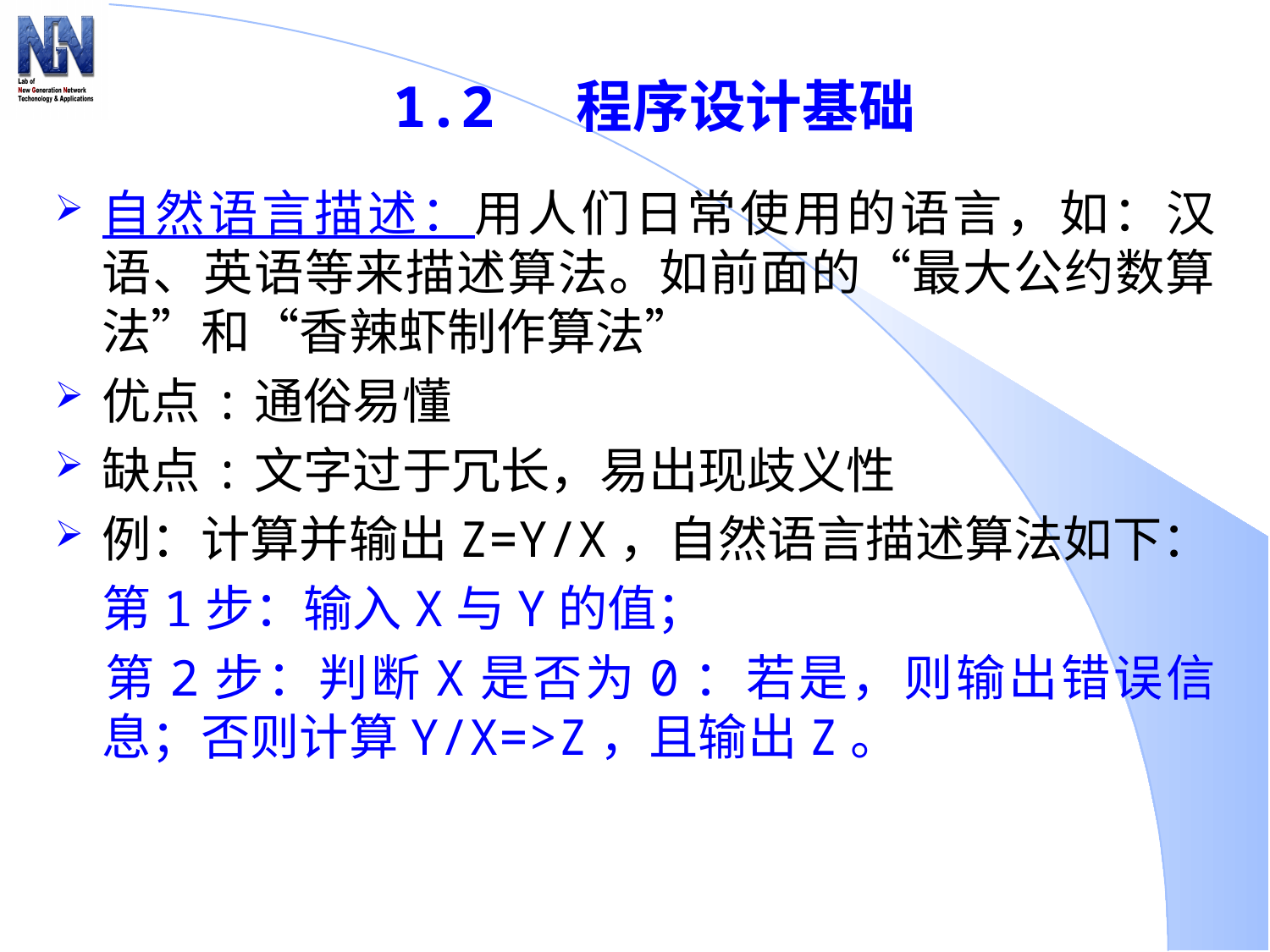

1.2  程序设计基础
自然语言描述：用人们日常使用的语言，如：汉语、英语等来描述算法。如前面的“最大公约数算法”和“香辣虾制作算法”
优点:通俗易懂
缺点:文字过于冗长，易出现歧义性
例：计算并输出Z=Y/X，自然语言描述算法如下：
	第1步：输入X与Y的值；
	第2步：判断X是否为0：若是，则输出错误信息；否则计算Y/X=>Z，且输出Z。